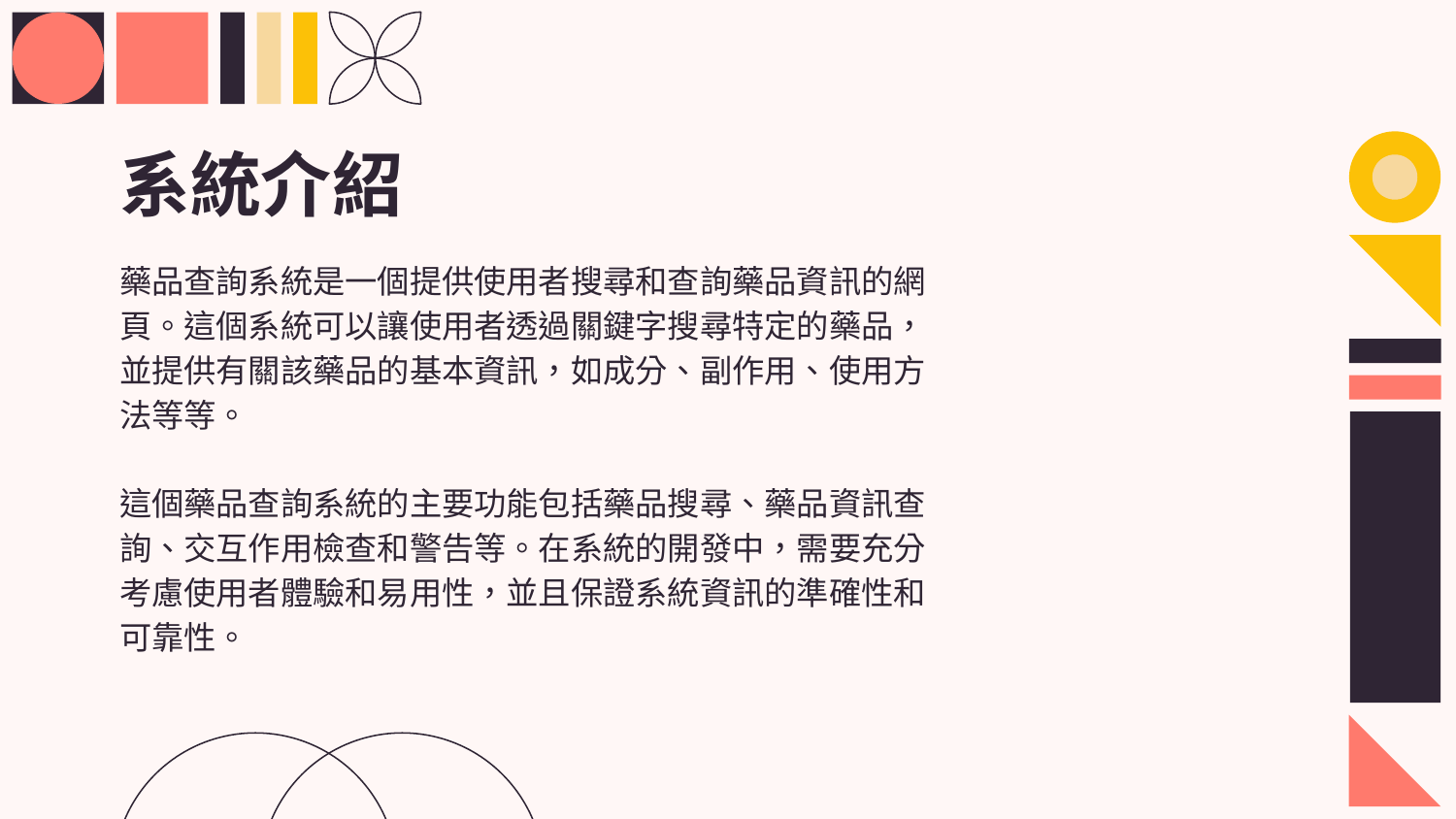

# 系統介紹
藥品查詢系統是一個提供使用者搜尋和查詢藥品資訊的網頁。這個系統可以讓使用者透過關鍵字搜尋特定的藥品，並提供有關該藥品的基本資訊，如成分、副作用、使用方法等等。

這個藥品查詢系統的主要功能包括藥品搜尋、藥品資訊查詢、交互作用檢查和警告等。在系統的開發中，需要充分考慮使用者體驗和易用性，並且保證系統資訊的準確性和可靠性。